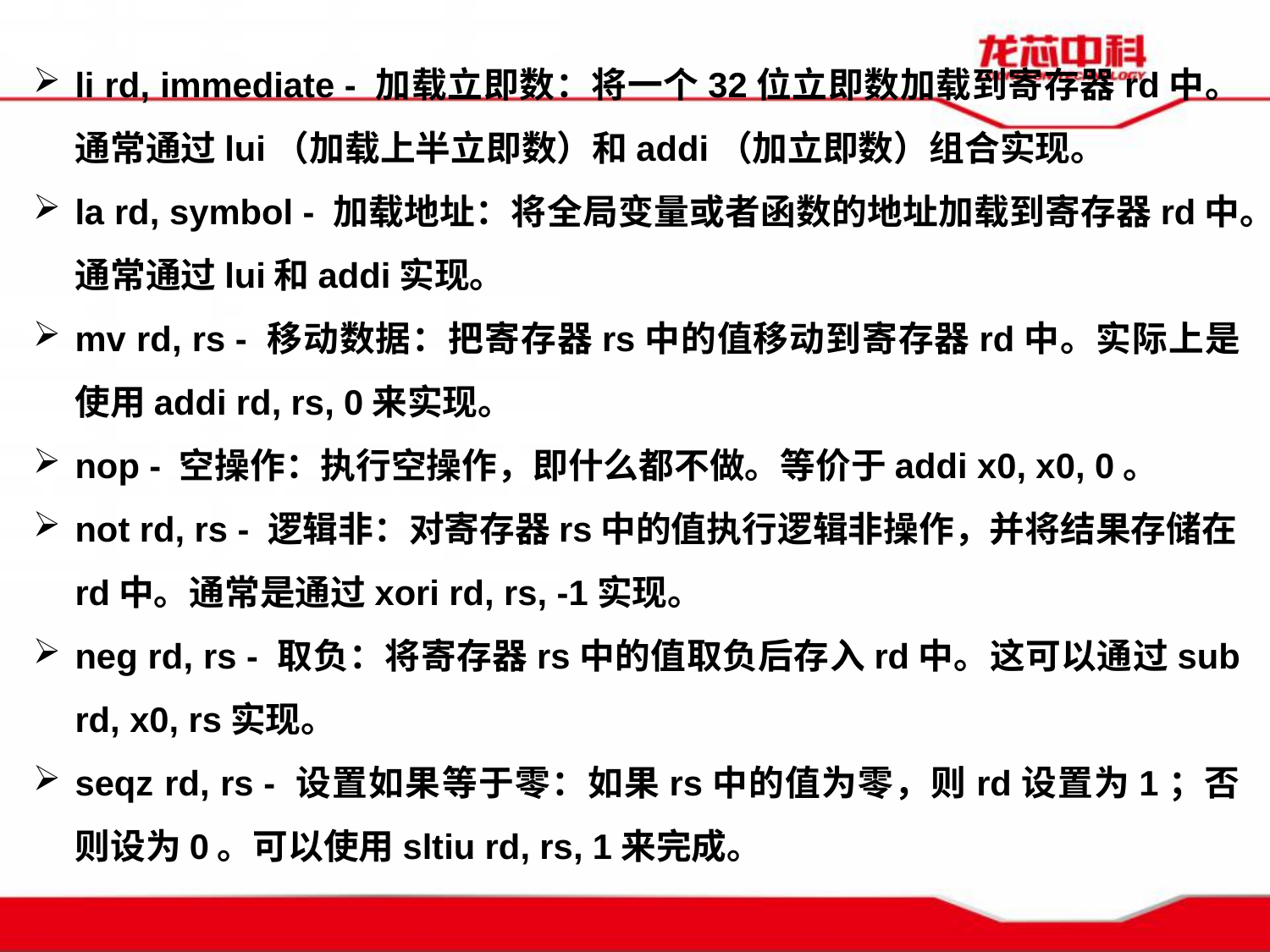

li rd, immediate - 加载立即数：将一个32位立即数加载到寄存器rd中。通常通过lui（加载上半立即数）和addi（加立即数）组合实现。
la rd, symbol - 加载地址：将全局变量或者函数的地址加载到寄存器rd中。通常通过lui和addi实现。
mv rd, rs - 移动数据：把寄存器rs中的值移动到寄存器rd中。实际上是使用addi rd, rs, 0来实现。
nop - 空操作：执行空操作，即什么都不做。等价于addi x0, x0, 0。
not rd, rs - 逻辑非：对寄存器rs中的值执行逻辑非操作，并将结果存储在rd中。通常是通过xori rd, rs, -1实现。
neg rd, rs - 取负：将寄存器rs中的值取负后存入rd中。这可以通过sub rd, x0, rs实现。
seqz rd, rs - 设置如果等于零：如果rs中的值为零，则rd设置为1；否则设为0。可以使用sltiu rd, rs, 1来完成。